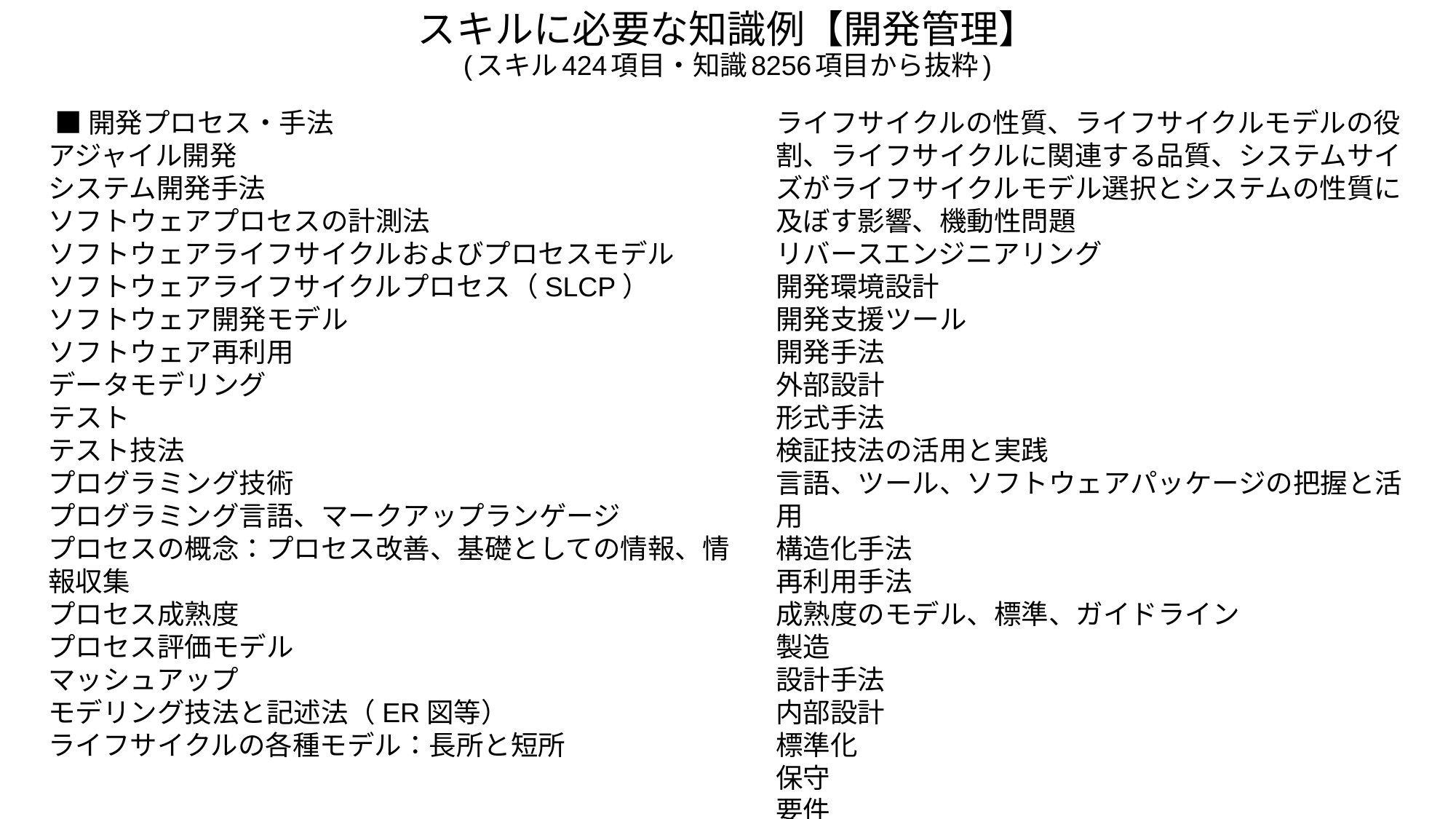

# スキルに必要な知識例【開発管理】 (スキル424項目・知識8256項目から抜粋)
 ■開発プロセス・手法
アジャイル開発
システム開発手法
ソフトウェアプロセスの計測法
ソフトウェアライフサイクルおよびプロセスモデル
ソフトウェアライフサイクルプロセス（SLCP）
ソフトウェア開発モデル
ソフトウェア再利用
データモデリング
テスト
テスト技法
プログラミング技術
プログラミング言語、マークアップランゲージ
プロセスの概念：プロセス改善、基礎としての情報、情報収集
プロセス成熟度
プロセス評価モデル
マッシュアップ
モデリング技法と記述法（ER図等）
ライフサイクルの各種モデル：長所と短所
ライフサイクルの性質、ライフサイクルモデルの役割、ライフサイクルに関連する品質、システムサイズがライフサイクルモデル選択とシステムの性質に及ぼす影響、機動性問題
リバースエンジニアリング
開発環境設計
開発支援ツール
開発手法
外部設計
形式手法
検証技法の活用と実践
言語、ツール、ソフトウェアパッケージの把握と活用
構造化手法
再利用手法
成熟度のモデル、標準、ガイドライン
製造
設計手法
内部設計
標準化
保守
要件
要件定義